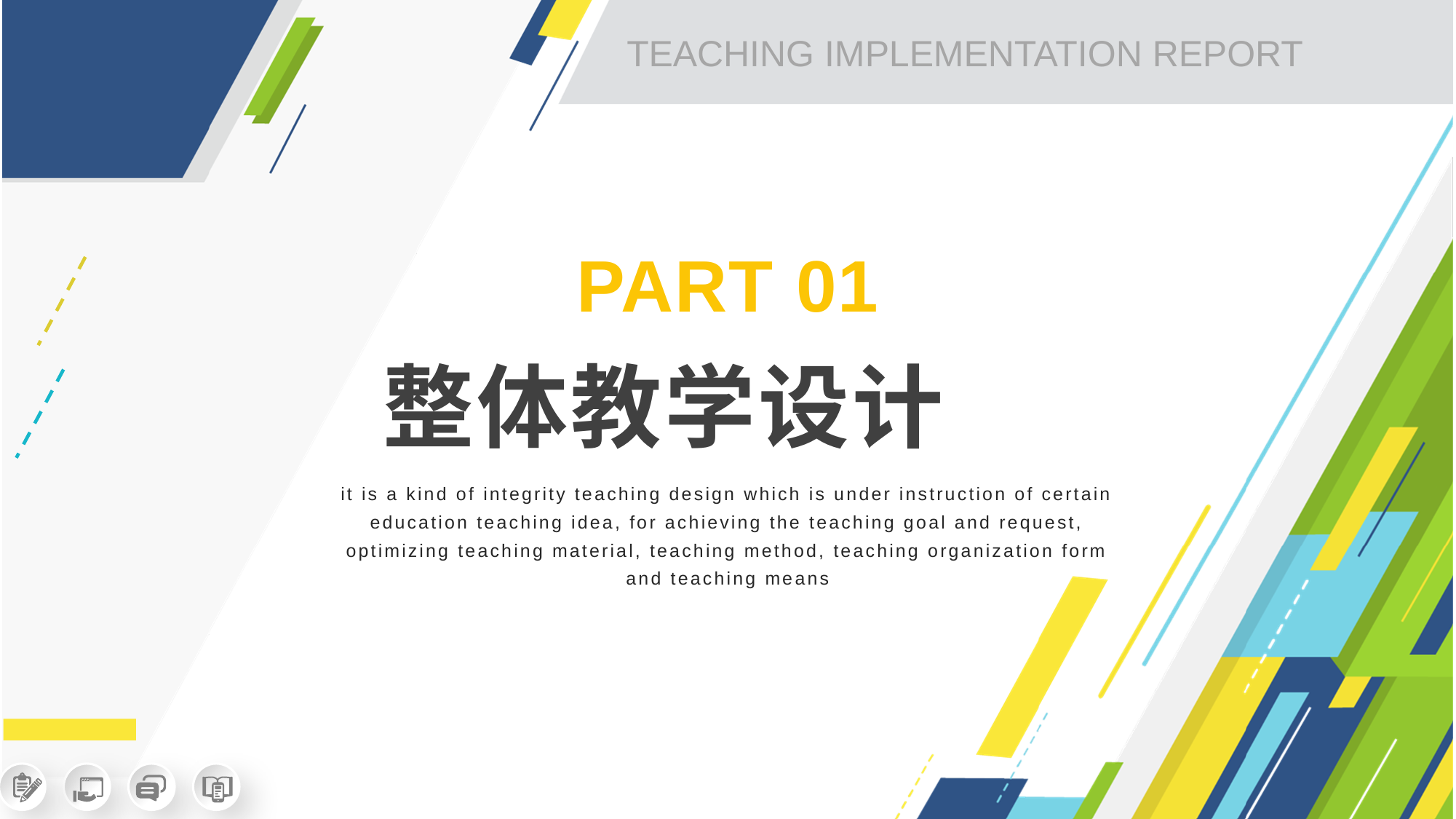

TEACHING IMPLEMENTATION REPORT
PART 01
整体教学设计
it is a kind of integrity teaching design which is under instruction of certain education teaching idea, for achieving the teaching goal and request, optimizing teaching material, teaching method, teaching organization form and teaching means